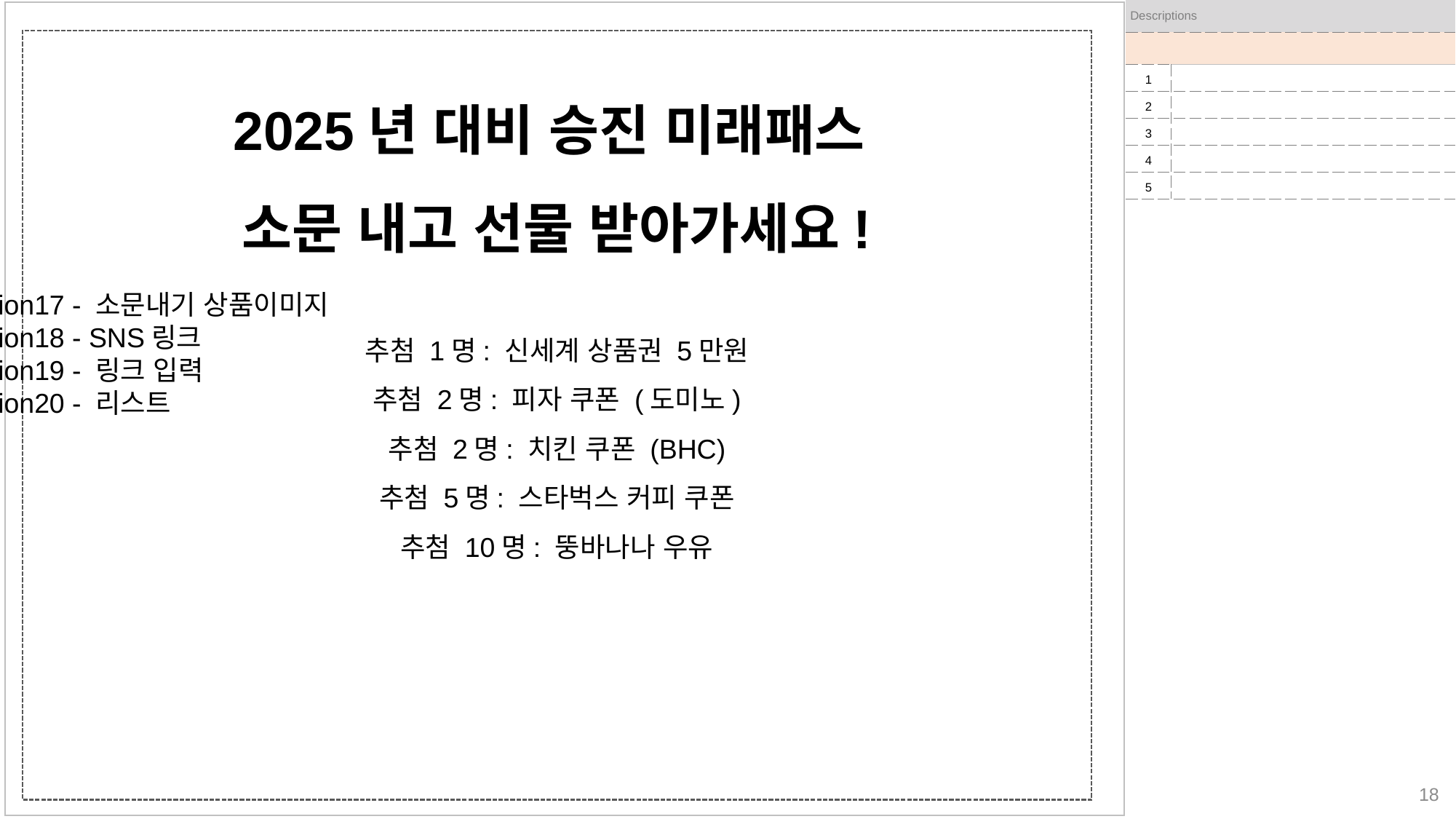

| Descriptions |  |
| --- | --- |
|  |  |
| 1 |  |
| 2 |  |
| 3 |  |
| 4 |  |
| 5 |  |

2025년 대비 승진 미래패스
소문 내고 선물 받아가세요!
section17 - 소문내기 상품이미지
section18 - SNS링크
section19 - 링크 입력
section20 - 리스트
추첨 1명: 신세계 상품권 5만원
추첨 2명: 피자 쿠폰 (도미노)
추첨 2명: 치킨 쿠폰 (BHC)
추첨 5명: 스타벅스 커피 쿠폰
추첨 10명: 뚱바나나 우유
18